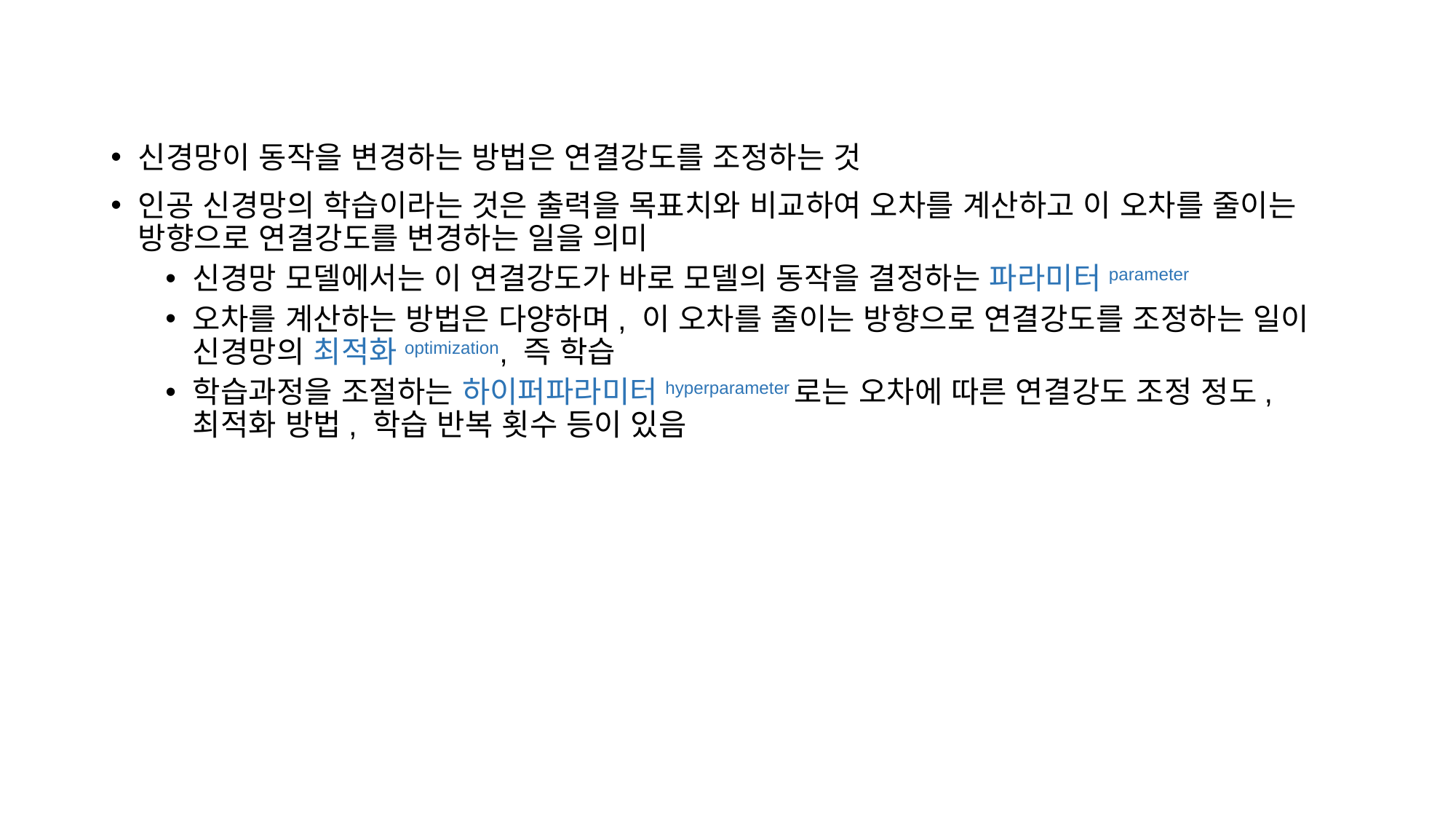

신경망이 동작을 변경하는 방법은 연결강도를 조정하는 것
인공 신경망의 학습이라는 것은 출력을 목표치와 비교하여 오차를 계산하고 이 오차를 줄이는 방향으로 연결강도를 변경하는 일을 의미
신경망 모델에서는 이 연결강도가 바로 모델의 동작을 결정하는 파라미터parameter
오차를 계산하는 방법은 다양하며, 이 오차를 줄이는 방향으로 연결강도를 조정하는 일이 신경망의 최적화optimization, 즉 학습
학습과정을 조절하는 하이퍼파라미터hyperparameter로는 오차에 따른 연결강도 조정 정도, 최적화 방법, 학습 반복 횟수 등이 있음